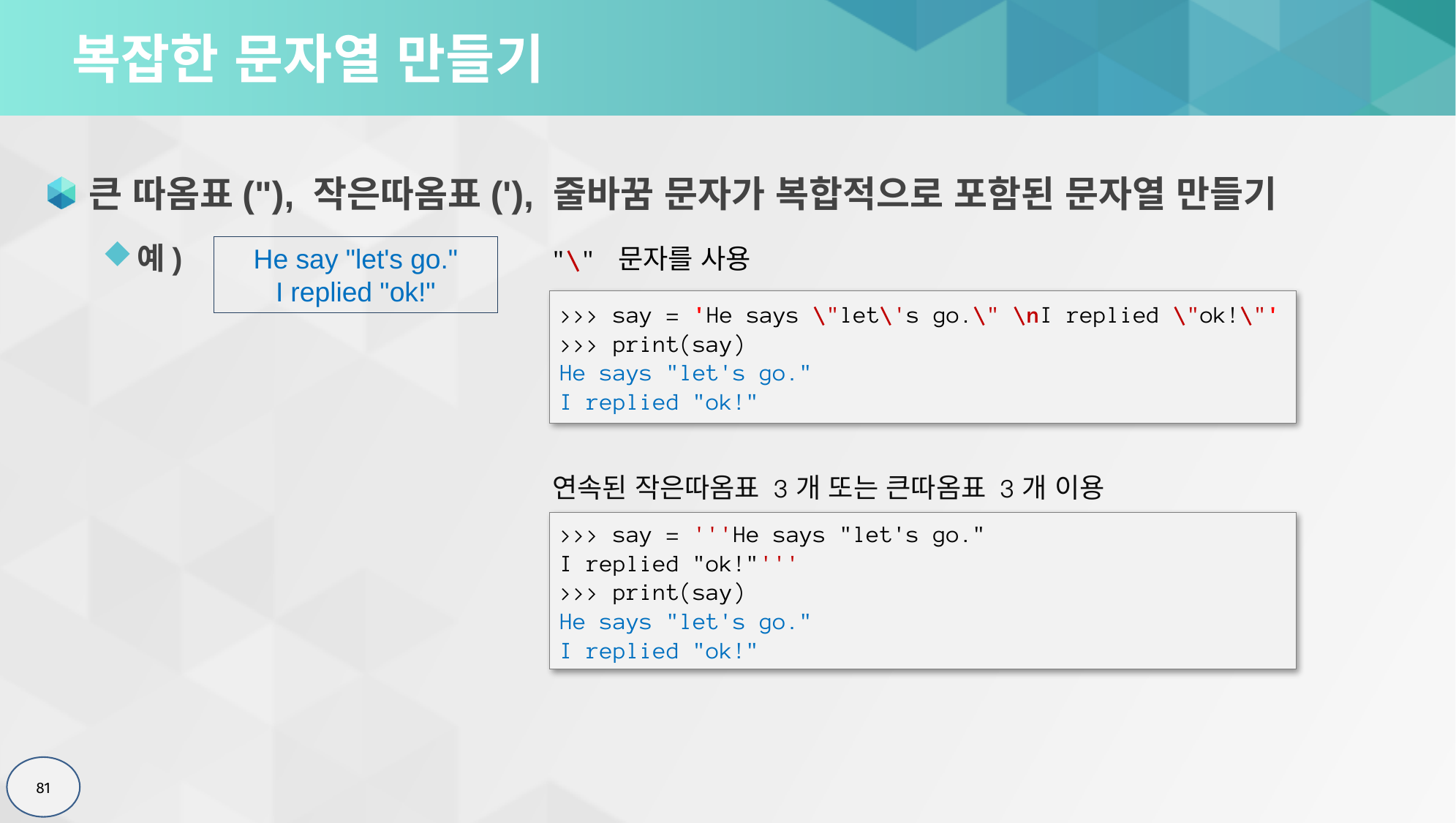

# 복잡한 문자열 만들기
큰 따옴표("), 작은따옴표('), 줄바꿈 문자가 복합적으로 포함된 문자열 만들기
예)
He say "let's go."
I replied "ok!"
"\" 문자를 사용
>>> say = 'He says \"let\'s go.\" \nI replied \"ok!\"'
>>> print(say)
He says "let's go."
I replied "ok!"
연속된 작은따옴표 3개 또는 큰따옴표 3개 이용
>>> say = '''He says "let's go."
I replied "ok!"'''
>>> print(say)
He says "let's go."
I replied "ok!"